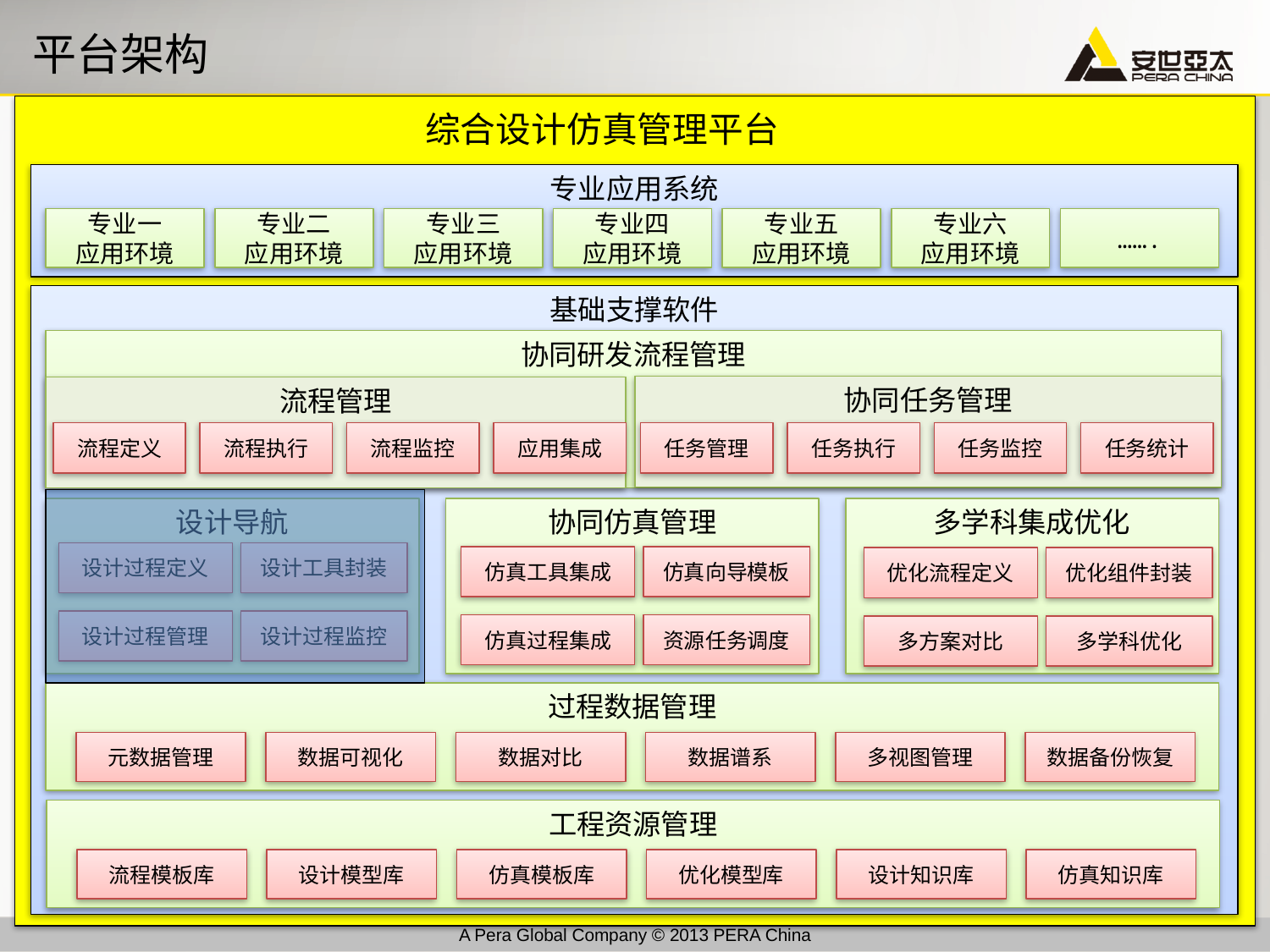

# 平台架构

综合设计仿真管理平台
专业应用系统
专业一
应用环境
专业二
应用环境
专业三
应用环境
专业四
应用环境
专业五
应用环境
专业六
应用环境
…….
基础支撑软件
协同研发流程管理
协同任务管理
流程管理
流程定义
流程执行
流程监控
应用集成
任务管理
任务执行
任务监控
任务统计
设计导航
协同仿真管理
多学科集成优化
设计过程定义
设计工具封装
仿真工具集成
仿真向导模板
优化流程定义
优化组件封装
设计过程管理
设计过程监控
仿真过程集成
资源任务调度
多方案对比
多学科优化
过程数据管理
元数据管理
数据可视化
数据对比
数据谱系
多视图管理
数据备份恢复
工程资源管理
流程模板库
设计模型库
仿真模板库
优化模型库
设计知识库
仿真知识库